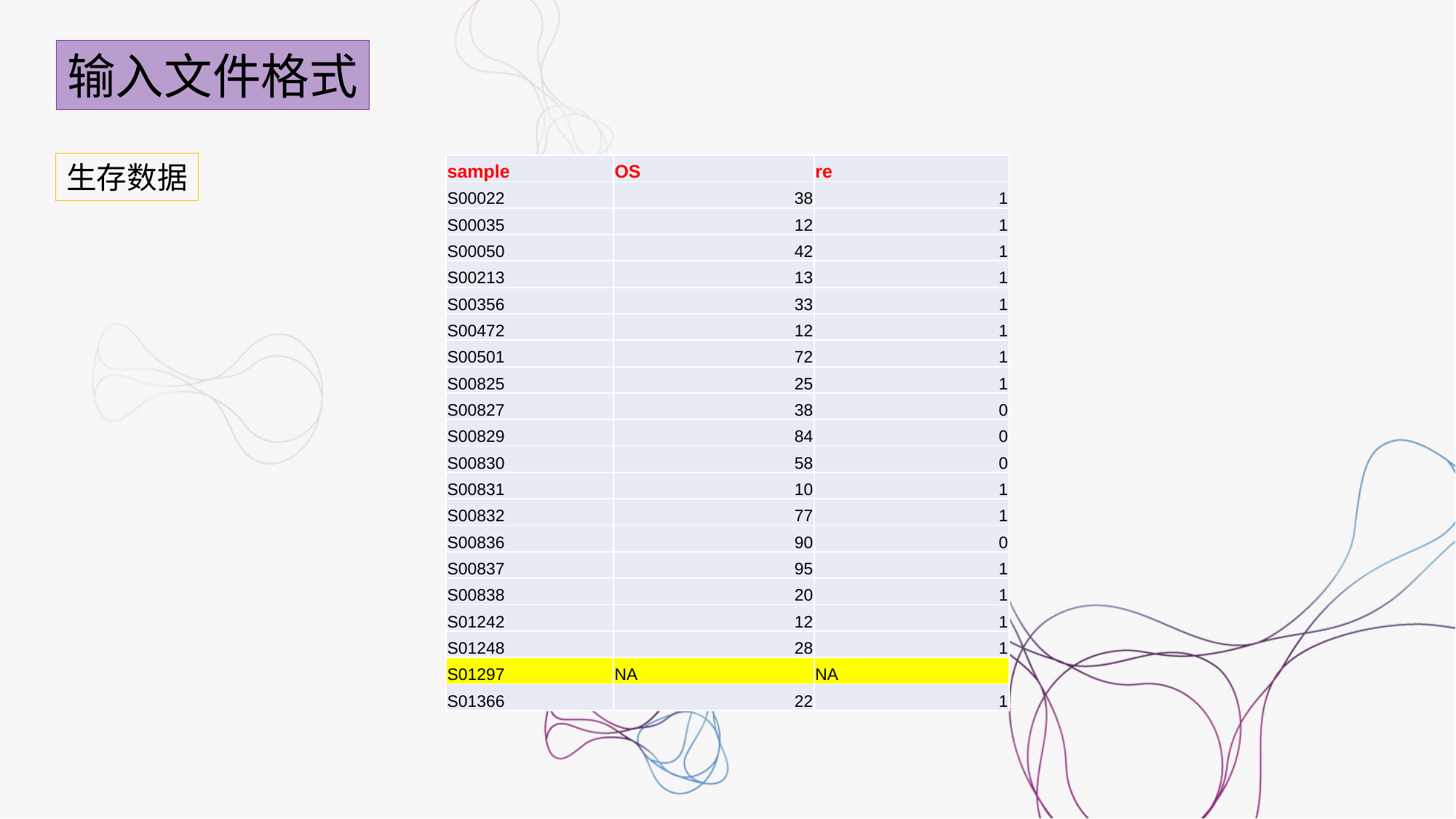

输入文件格式
生存数据
| sample | OS | re |
| --- | --- | --- |
| S00022 | 38 | 1 |
| S00035 | 12 | 1 |
| S00050 | 42 | 1 |
| S00213 | 13 | 1 |
| S00356 | 33 | 1 |
| S00472 | 12 | 1 |
| S00501 | 72 | 1 |
| S00825 | 25 | 1 |
| S00827 | 38 | 0 |
| S00829 | 84 | 0 |
| S00830 | 58 | 0 |
| S00831 | 10 | 1 |
| S00832 | 77 | 1 |
| S00836 | 90 | 0 |
| S00837 | 95 | 1 |
| S00838 | 20 | 1 |
| S01242 | 12 | 1 |
| S01248 | 28 | 1 |
| S01297 | NA | NA |
| S01366 | 22 | 1 |